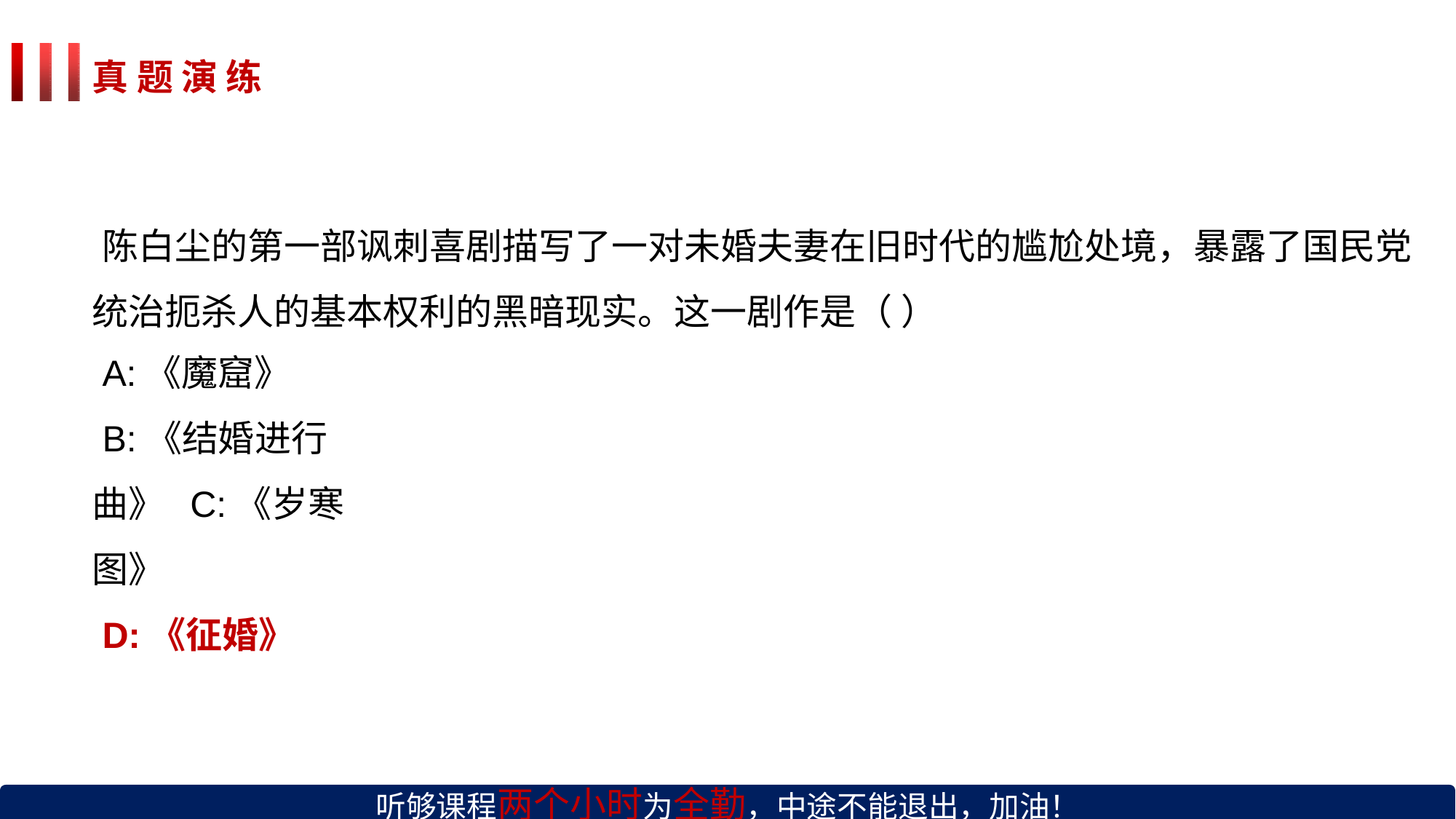

真 题 演 练

陈白尘的第一部讽刺喜剧描写了一对未婚夫妻在旧时代的尴尬处境，暴露了国民党 统治扼杀人的基本权利的黑暗现实。这一剧作是（ ）
A:《魔窟》
B:《结婚进行曲》  C:《岁寒图》
D:《征婚》
70

听够课程两个小时为全勤，中途不能退出，加油！